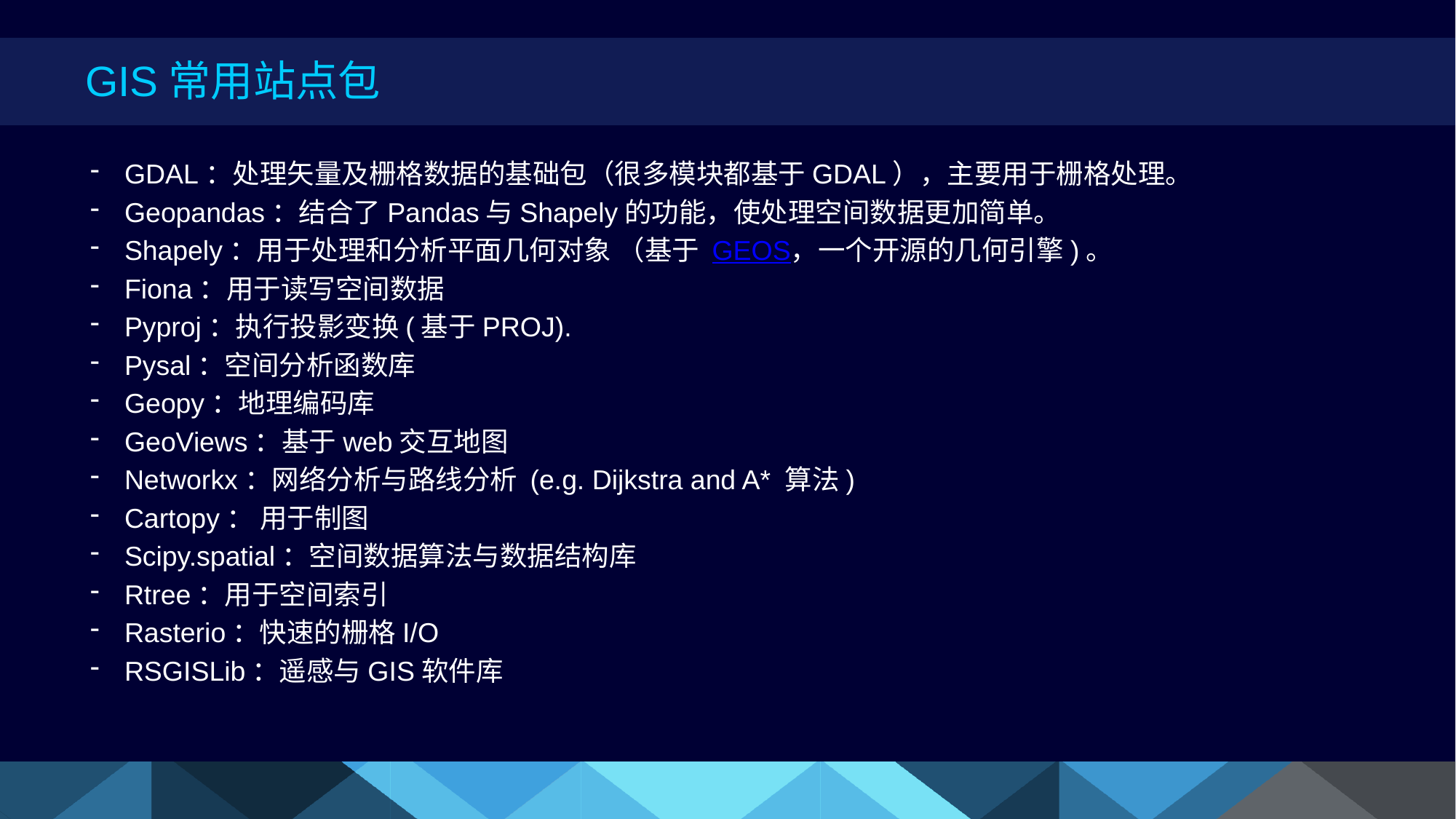

# GIS常用站点包
GDAL：处理矢量及栅格数据的基础包（很多模块都基于GDAL），主要用于栅格处理。
Geopandas：结合了Pandas与Shapely的功能，使处理空间数据更加简单。
Shapely：用于处理和分析平面几何对象 （基于 GEOS，一个开源的几何引擎)。
Fiona：用于读写空间数据
Pyproj：执行投影变换(基于PROJ).
Pysal：空间分析函数库
Geopy：地理编码库
GeoViews：基于web交互地图
Networkx：网络分析与路线分析 (e.g. Dijkstra and A* 算法)
Cartopy： 用于制图
Scipy.spatial：空间数据算法与数据结构库
Rtree：用于空间索引
Rasterio：快速的栅格I/O
RSGISLib：遥感与GIS软件库